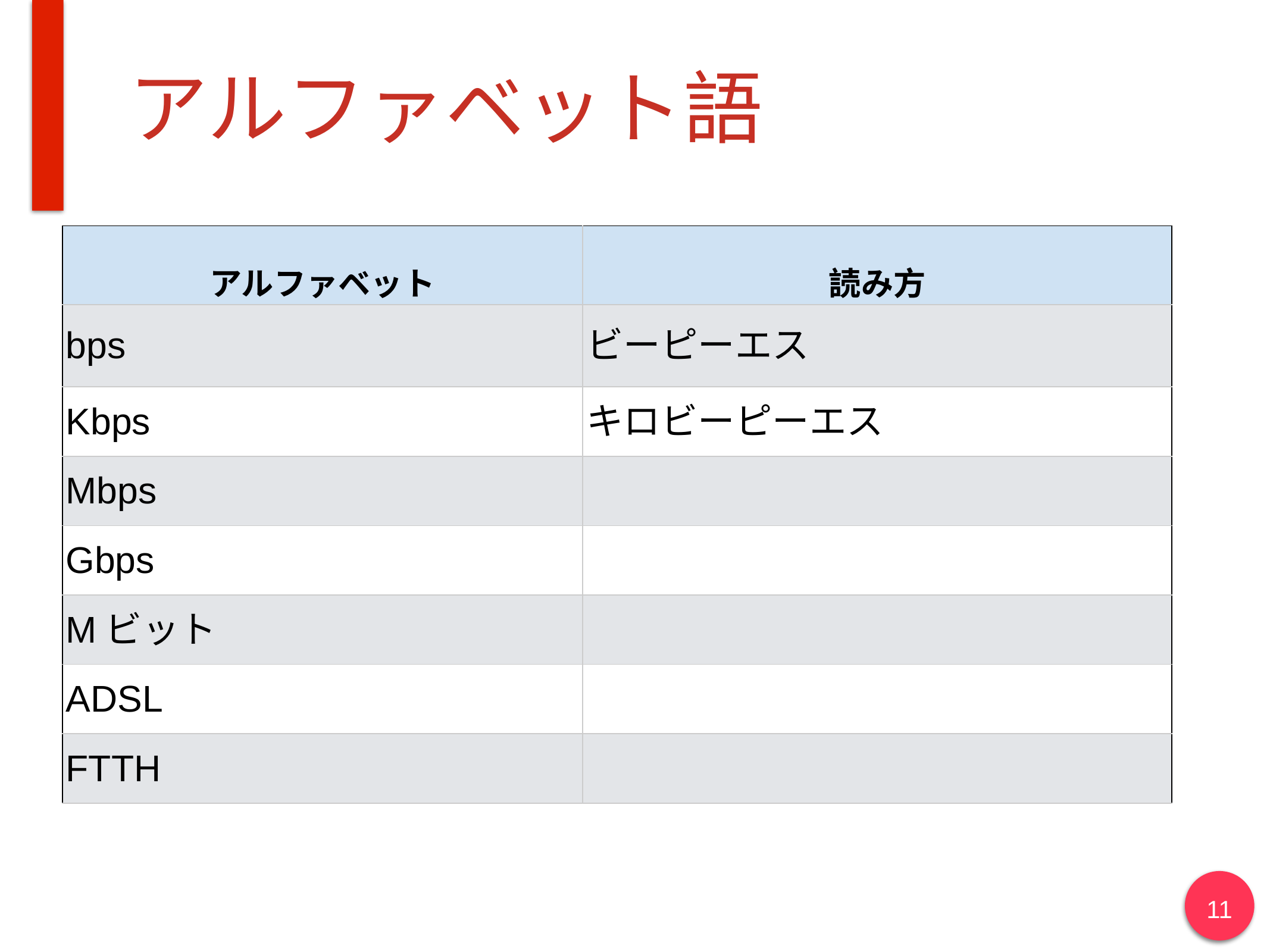

# アルファベット語
| アルファベット | 読み方 |
| --- | --- |
| bps | ビーピーエス |
| Kbps | キロビーピーエス |
| Mbps |  |
| Gbps |  |
| Mビット |  |
| ADSL |  |
| FTTH |  |
11